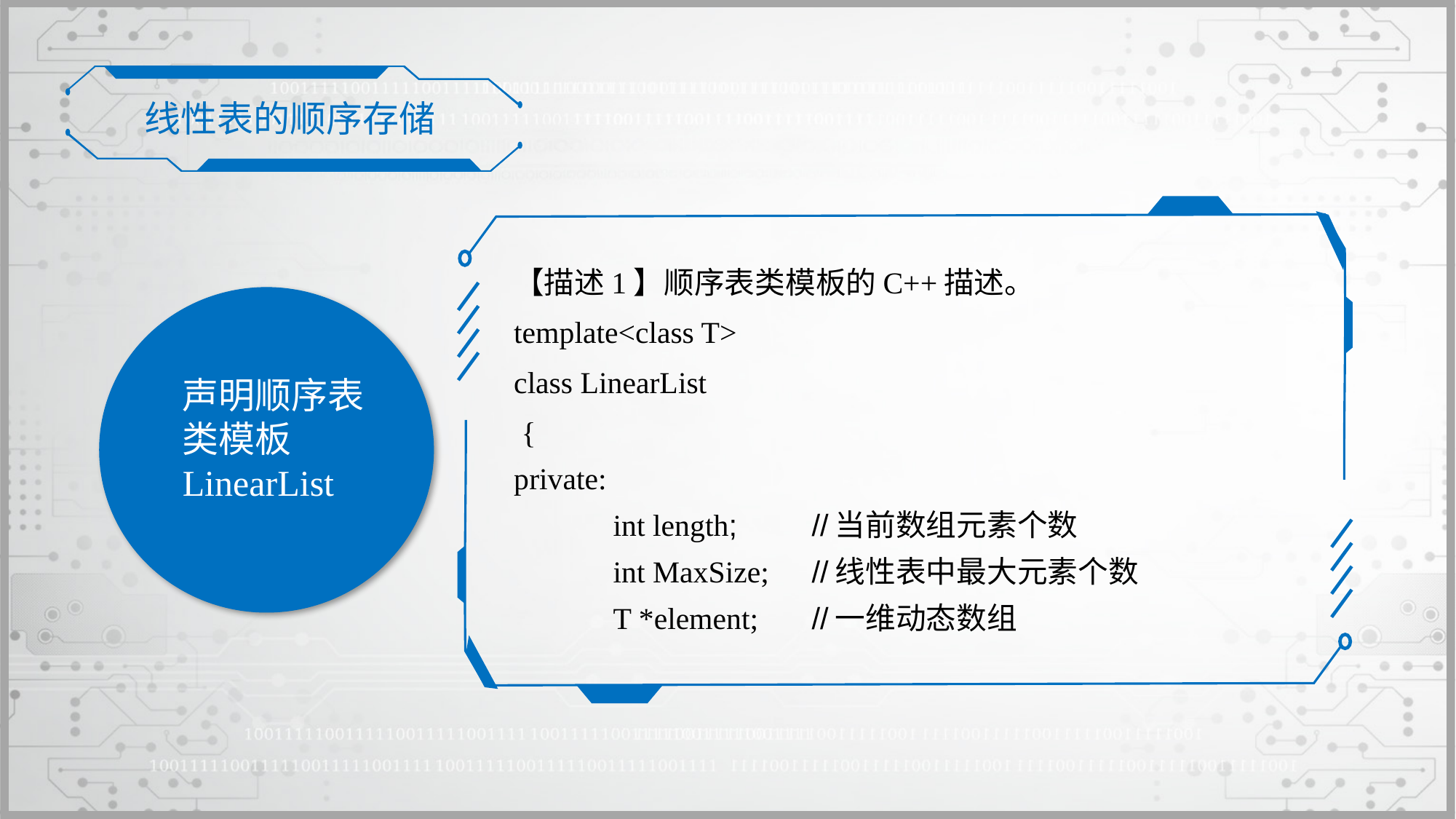

线性表的顺序存储

【描述1】顺序表类模板的C++描述。
template<class T>
class LinearList
 {
private:
	int length;		//当前数组元素个数
	int MaxSize;		//线性表中最大元素个数
	T *element;		//一维动态数组

声明顺序表类模板LinearList